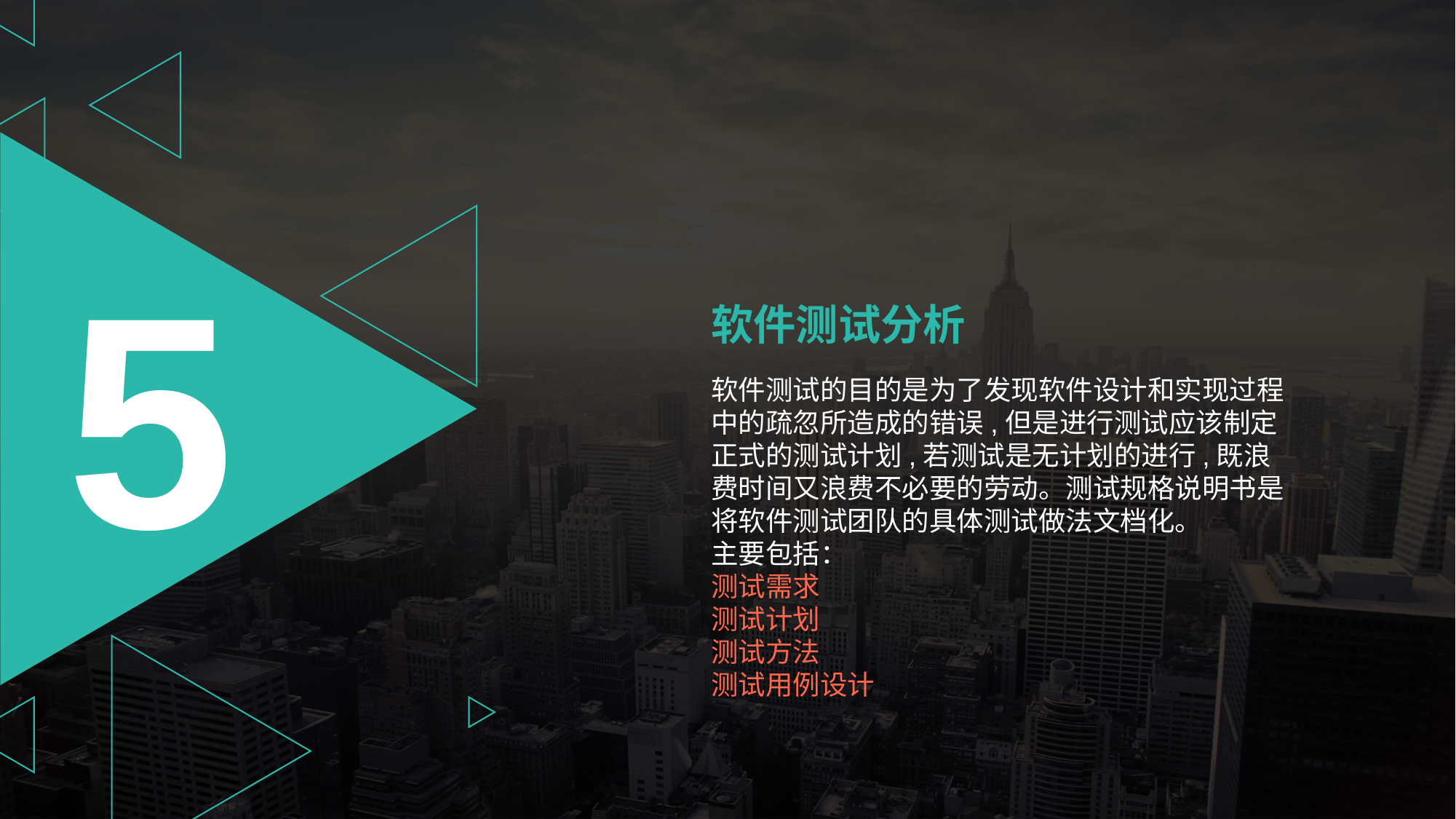

5
软件测试分析
软件测试的目的是为了发现软件设计和实现过程中的疏忽所造成的错误,但是进行测试应该制定正式的测试计划,若测试是无计划的进行,既浪费时间又浪费不必要的劳动。测试规格说明书是将软件测试团队的具体测试做法文档化。
主要包括：
测试需求
测试计划
测试方法
测试用例设计